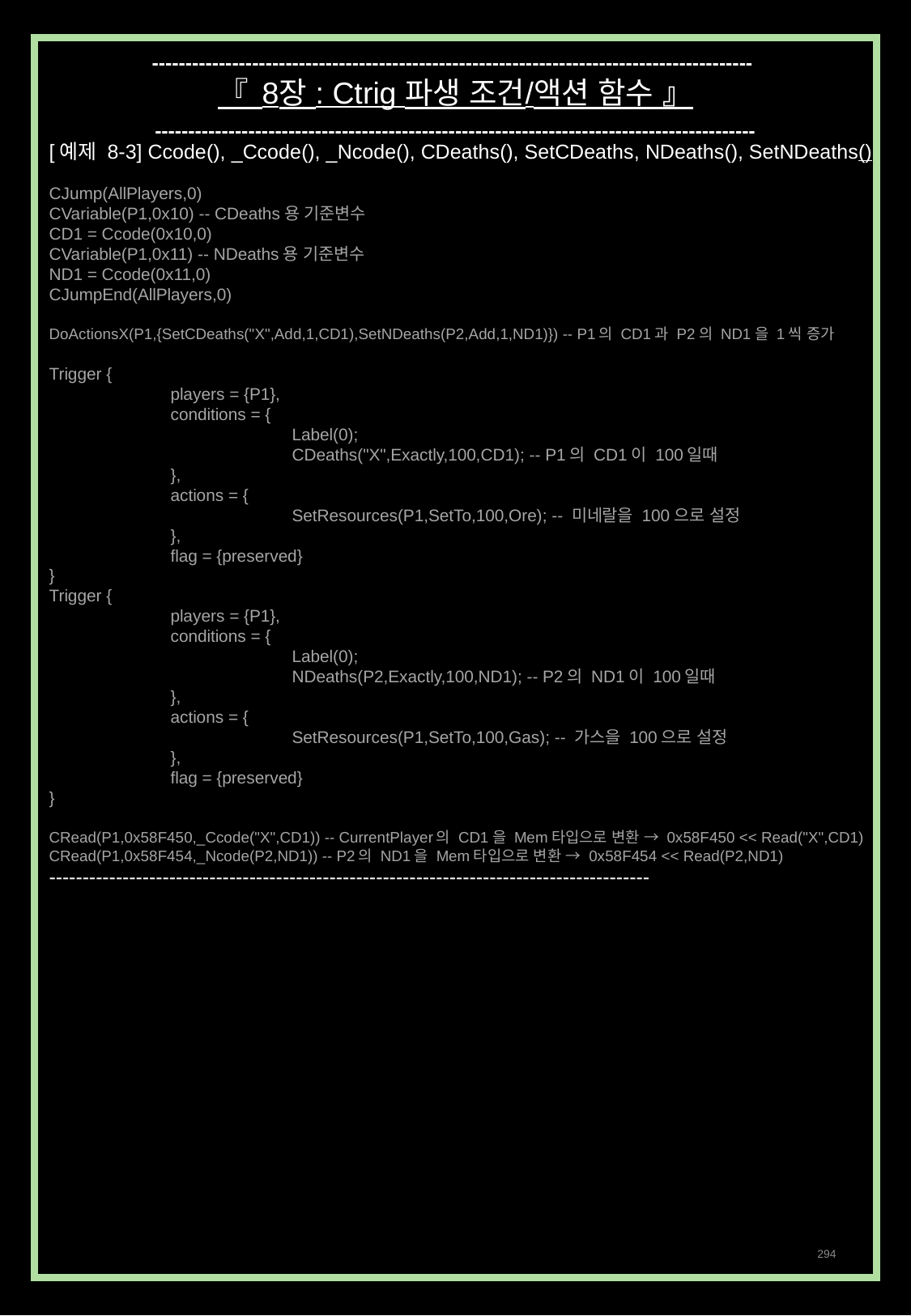

------------------------------------------------------------------------------------------
『  8장 : Ctrig 파생 조건/액션 함수 』
------------------------------------------------------------------------------------------
[예제 8-3] Ccode(), _Ccode(), _Ncode(), CDeaths(), SetCDeaths, NDeaths(), SetNDeaths()

CJump(AllPlayers,0)
CVariable(P1,0x10) -- CDeaths용 기준변수
CD1 = Ccode(0x10,0)
CVariable(P1,0x11) -- NDeaths용 기준변수
ND1 = Ccode(0x11,0)
CJumpEnd(AllPlayers,0)

DoActionsX(P1,{SetCDeaths("X",Add,1,CD1),SetNDeaths(P2,Add,1,ND1)}) -- P1의 CD1과 P2의 ND1을 1씩 증가

Trigger {
	players = {P1},
	conditions = {
		Label(0);
		CDeaths("X",Exactly,100,CD1); -- P1의 CD1이 100일때
	},
	actions = {
		SetResources(P1,SetTo,100,Ore); -- 미네랄을 100으로 설정
	},
	flag = {preserved}
}
Trigger {
	players = {P1},
	conditions = {
		Label(0);
		NDeaths(P2,Exactly,100,ND1); -- P2의 ND1이 100일때
	},
	actions = {
		SetResources(P1,SetTo,100,Gas); -- 가스을 100으로 설정
	},
	flag = {preserved}
}

CRead(P1,0x58F450,_Ccode("X",CD1)) -- CurrentPlayer의 CD1을 Mem타입으로 변환 → 0x58F450 << Read("X",CD1)
CRead(P1,0x58F454,_Ncode(P2,ND1)) -- P2의 ND1을 Mem타입으로 변환 → 0x58F454 << Read(P2,ND1)
------------------------------------------------------------------------------------------
294